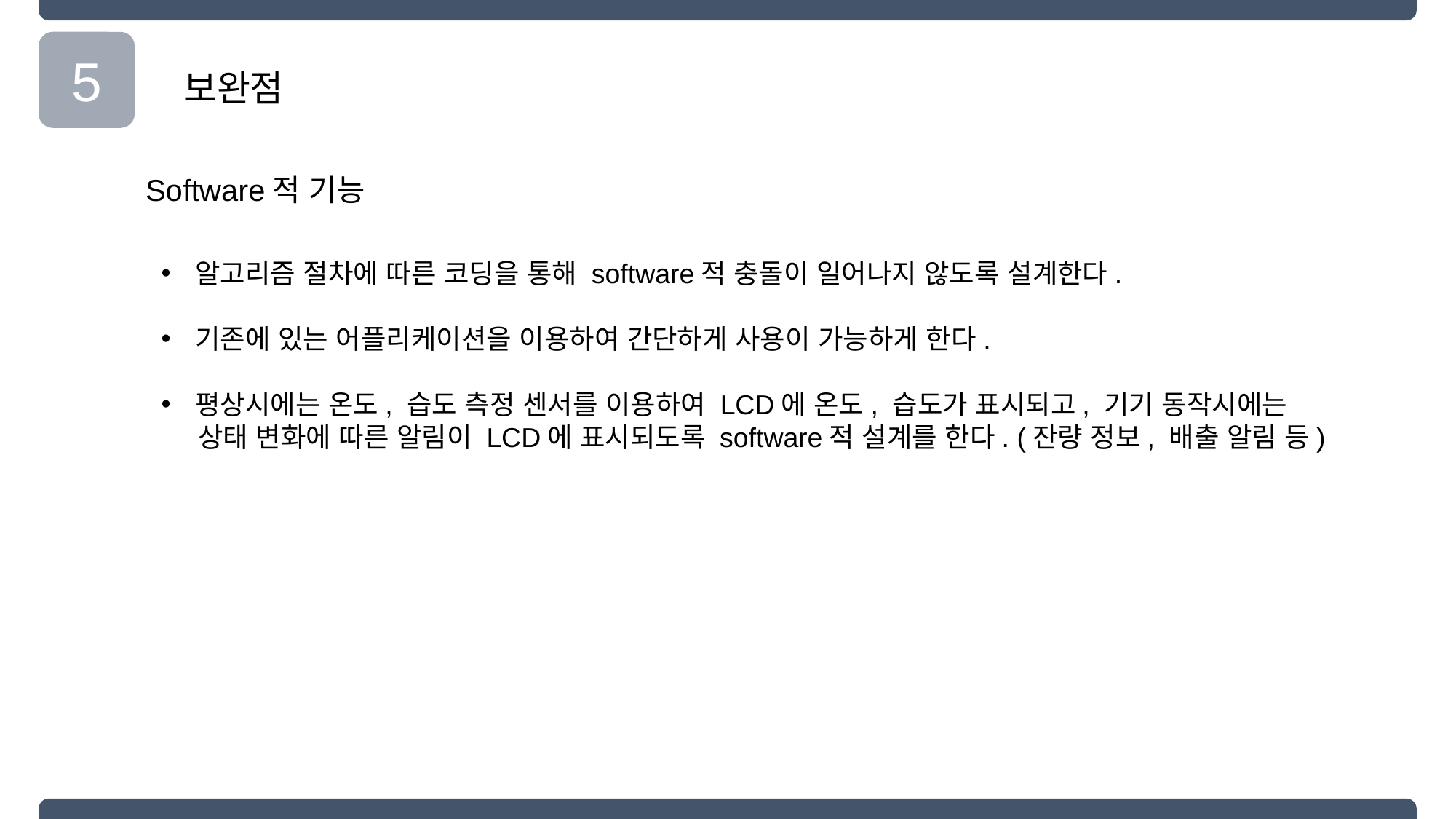

5
보완점
Software적 기능
알고리즘 절차에 따른 코딩을 통해 software적 충돌이 일어나지 않도록 설계한다.

기존에 있는 어플리케이션을 이용하여 간단하게 사용이 가능하게 한다.

평상시에는 온도, 습도 측정 센서를 이용하여 LCD에 온도, 습도가 표시되고, 기기 동작시에는
    상태 변화에 따른 알림이 LCD에 표시되도록 software적 설계를 한다. (잔량 정보, 배출 알림 등)